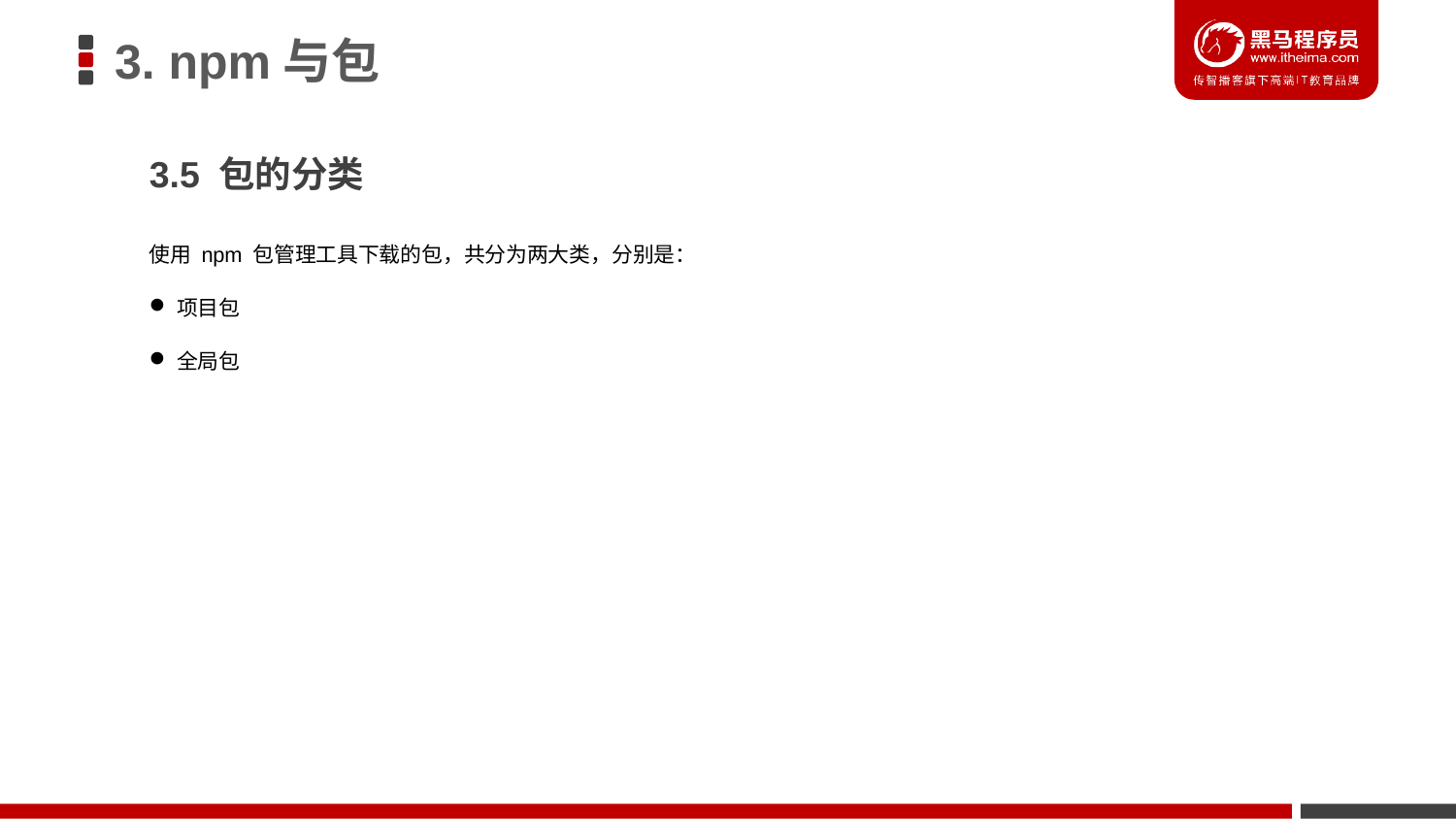

# 3. npm与包
3.5 包的分类
使用 npm 包管理工具下载的包，共分为两大类，分别是：
项目包
全局包